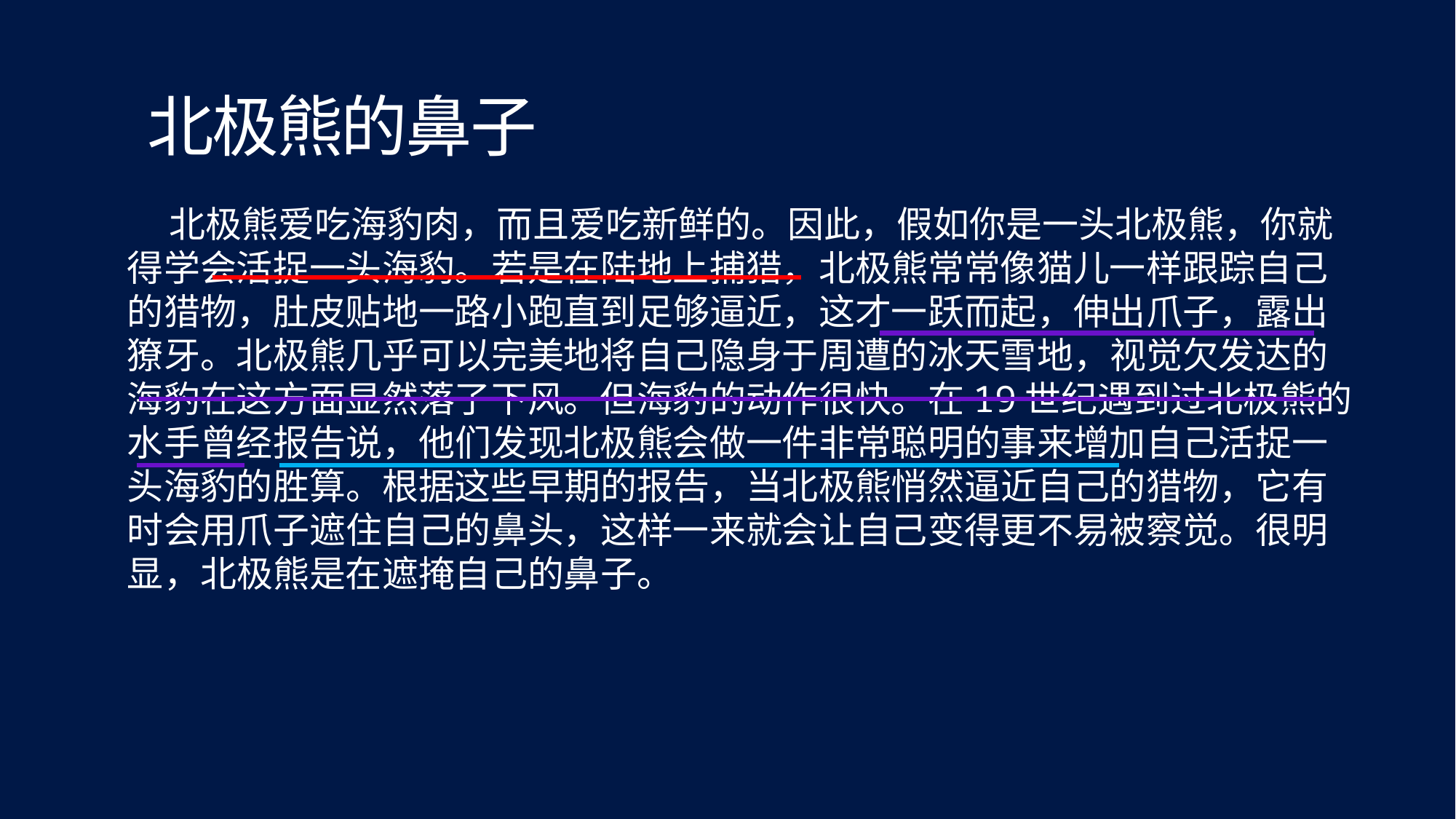

北极熊的鼻子
    北极熊爱吃海豹肉，而且爱吃新鲜的。因此，假如你是一头北极熊，你就得学会活捉一头海豹。若是在陆地上捕猎，北极熊常常像猫儿一样跟踪自己的猎物，肚皮贴地一路小跑直到足够逼近，这才一跃而起，伸出爪子，露出獠牙。北极熊几乎可以完美地将自己隐身于周遭的冰天雪地，视觉欠发达的海豹在这方面显然落了下风。但海豹的动作很快。在19世纪遇到过北极熊的水手曾经报告说，他们发现北极熊会做一件非常聪明的事来增加自己活捉一头海豹的胜算。根据这些早期的报告，当北极熊悄然逼近自己的猎物，它有时会用爪子遮住自己的鼻头，这样一来就会让自己变得更不易被察觉。很明显，北极熊是在遮掩自己的鼻子。